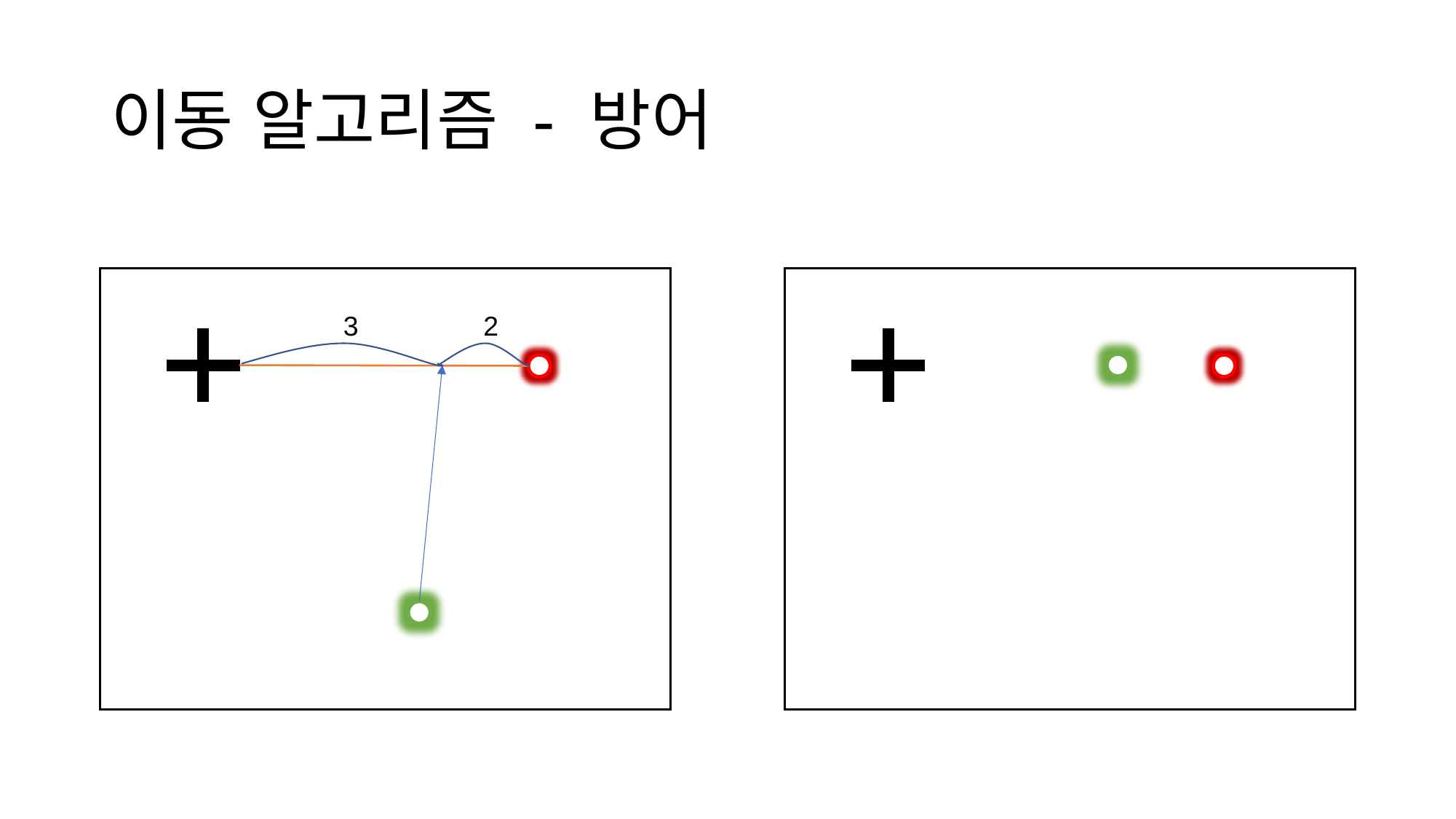

# 이동 알고리즘 - 방어

3
2